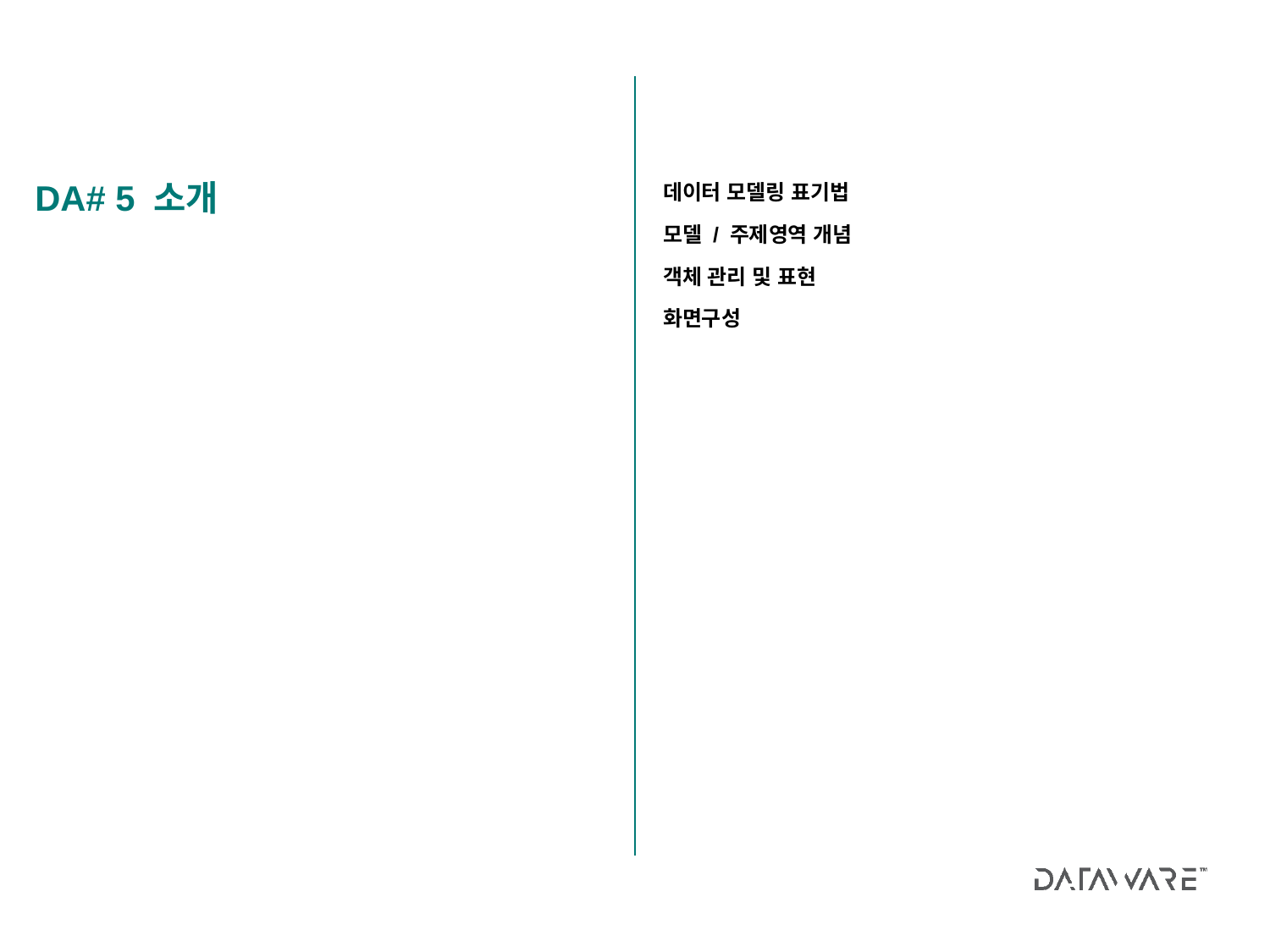

데이터 모델링 표기법
모델 / 주제영역 개념
객체 관리 및 표현
화면구성
DA# 5 소개